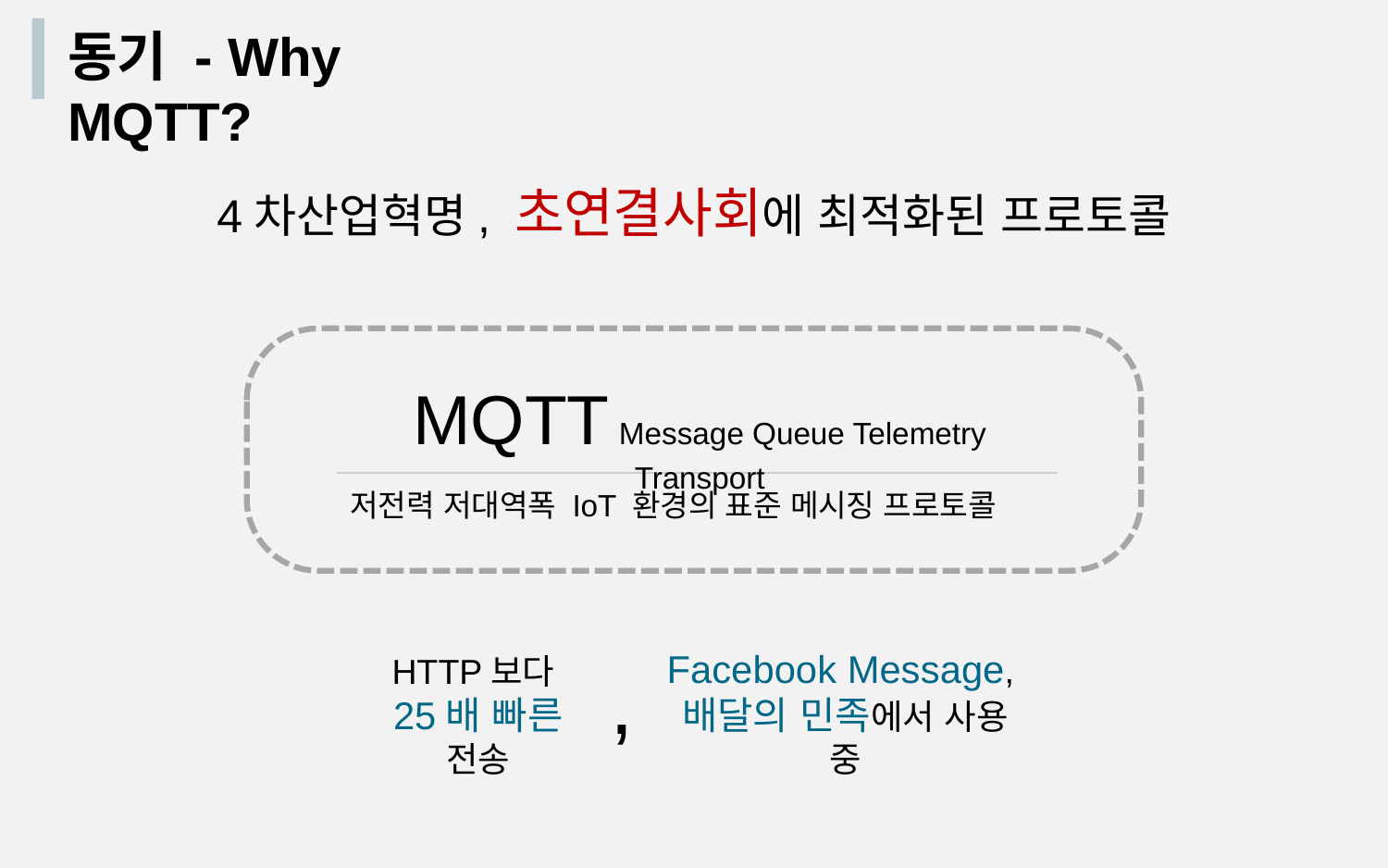

동기 - Why MQTT?

4차산업혁명, 초연결사회에 최적화된 프로토콜

MQTT Message Queue Telemetry Transport
저전력 저대역폭 IoT 환경의 표준 메시징 프로토콜
Facebook Message,
배달의 민족에서 사용 중
HTTP보다
25배 빠른 전송
,